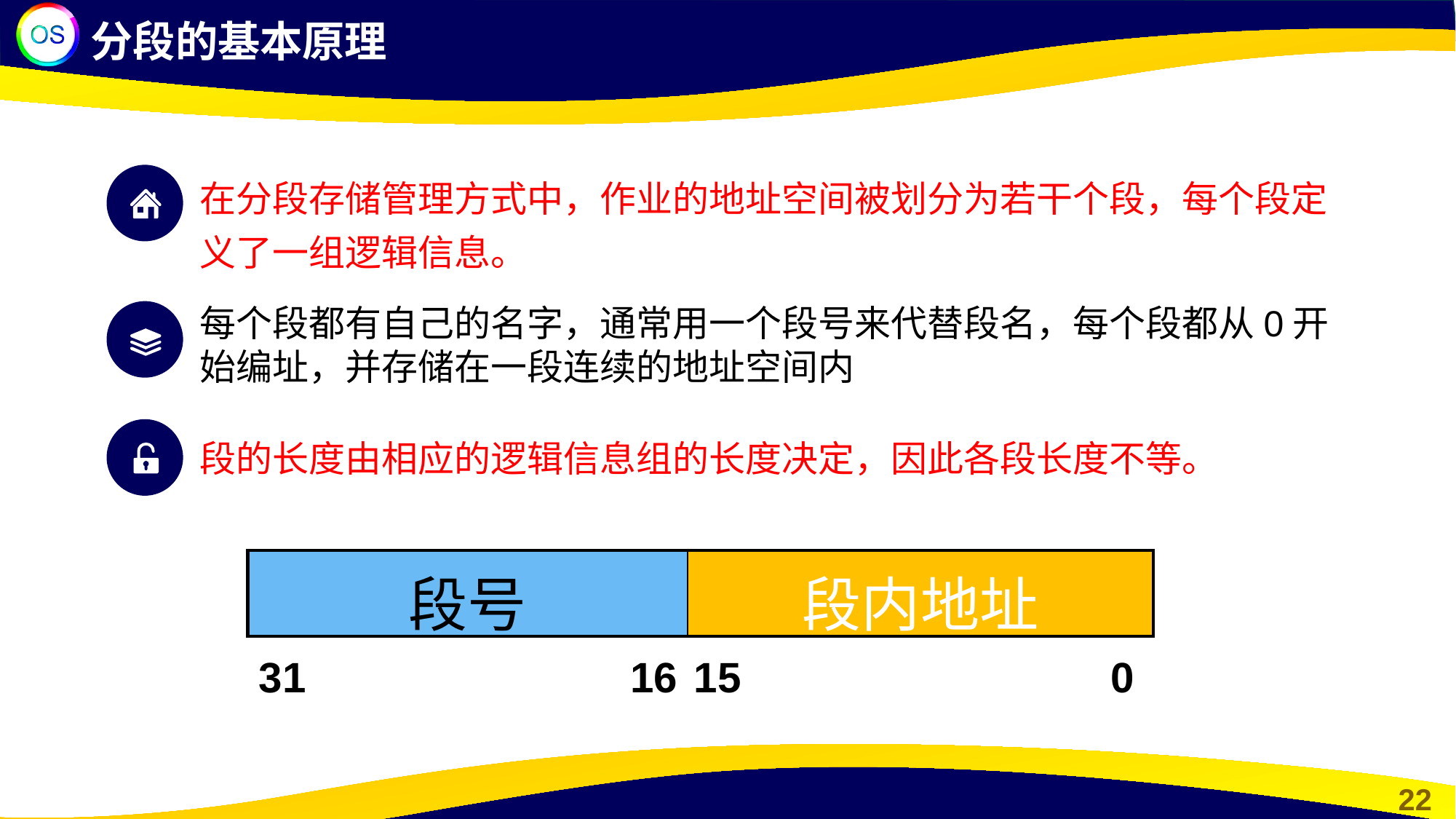

分段的基本原理

在分段存储管理方式中，作业的地址空间被划分为若干个段，每个段定义了一组逻辑信息。

每个段都有自己的名字，通常用一个段号来代替段名，每个段都从0开始编址，并存储在一段连续的地址空间内

段的长度由相应的逻辑信息组的长度决定，因此各段长度不等。

| 段号 | 段内地址 |
| --- | --- |
0
31
16
15